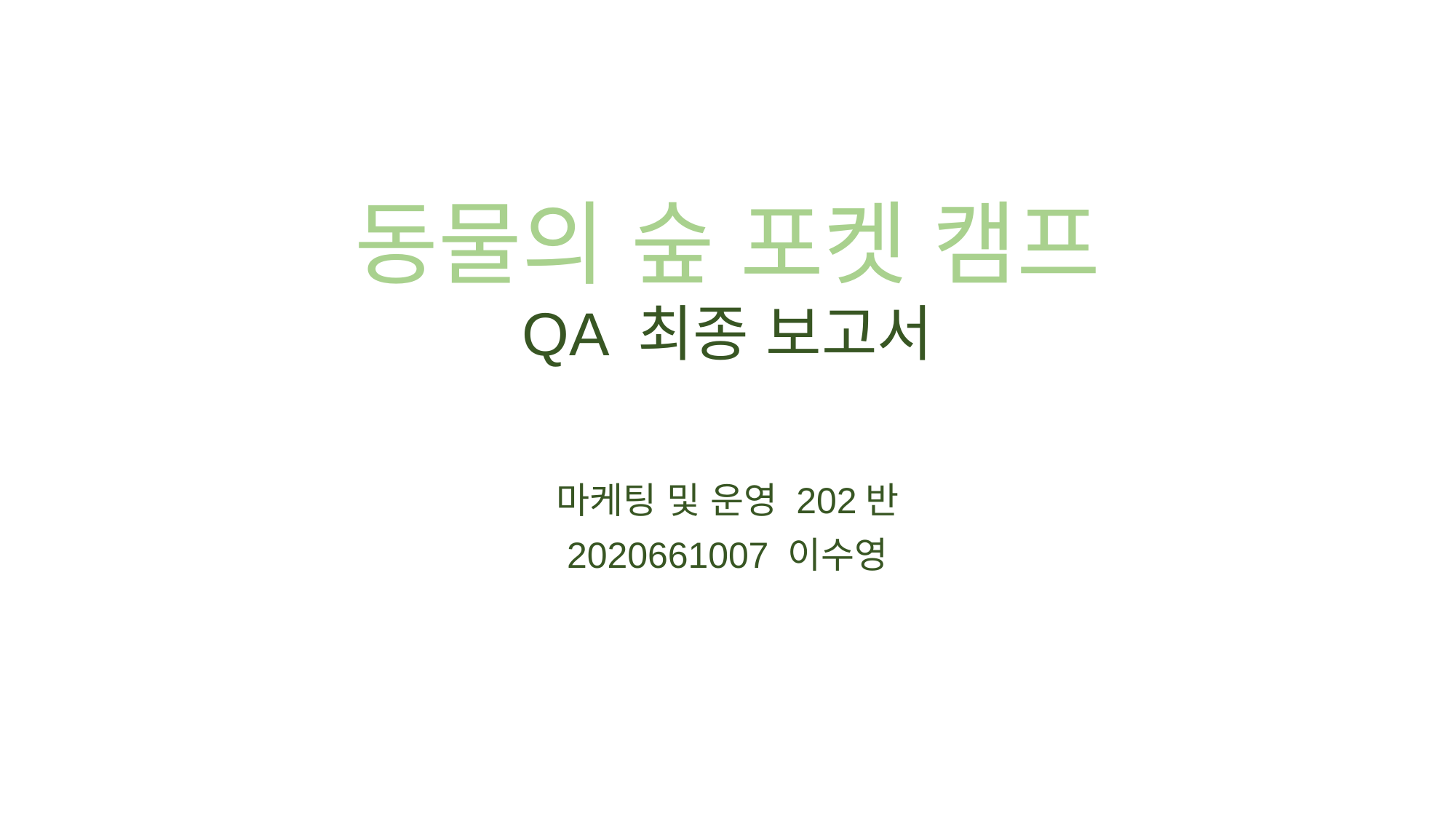

# 동물의 숲 포켓 캠프 QA 최종 보고서
마케팅 및 운영 202반
2020661007 이수영